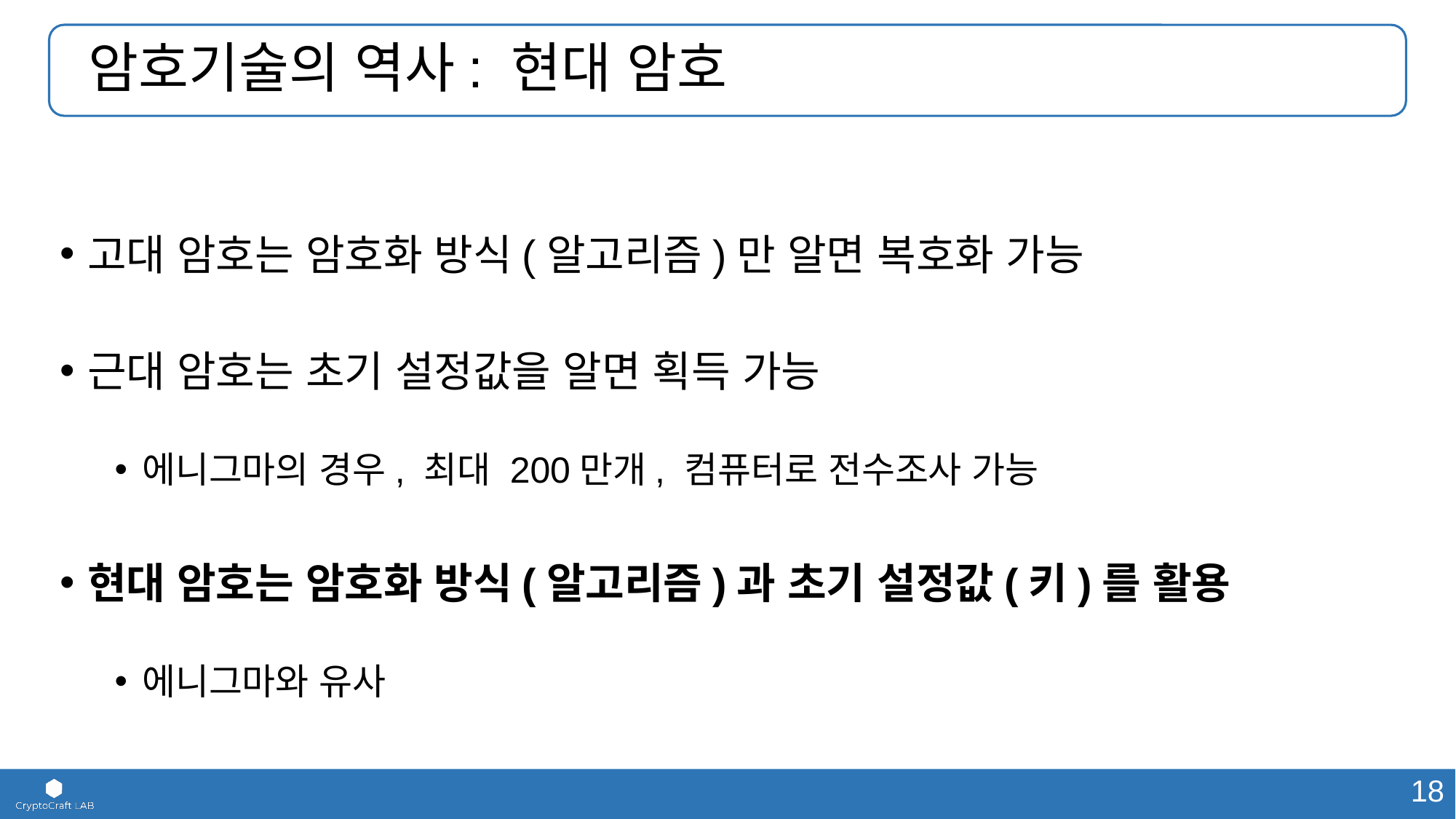

# 암호기술의 역사: 현대 암호
고대 암호는 암호화 방식(알고리즘)만 알면 복호화 가능
근대 암호는 초기 설정값을 알면 획득 가능
에니그마의 경우, 최대 200만개, 컴퓨터로 전수조사 가능
현대 암호는 암호화 방식(알고리즘)과 초기 설정값(키)를 활용
에니그마와 유사